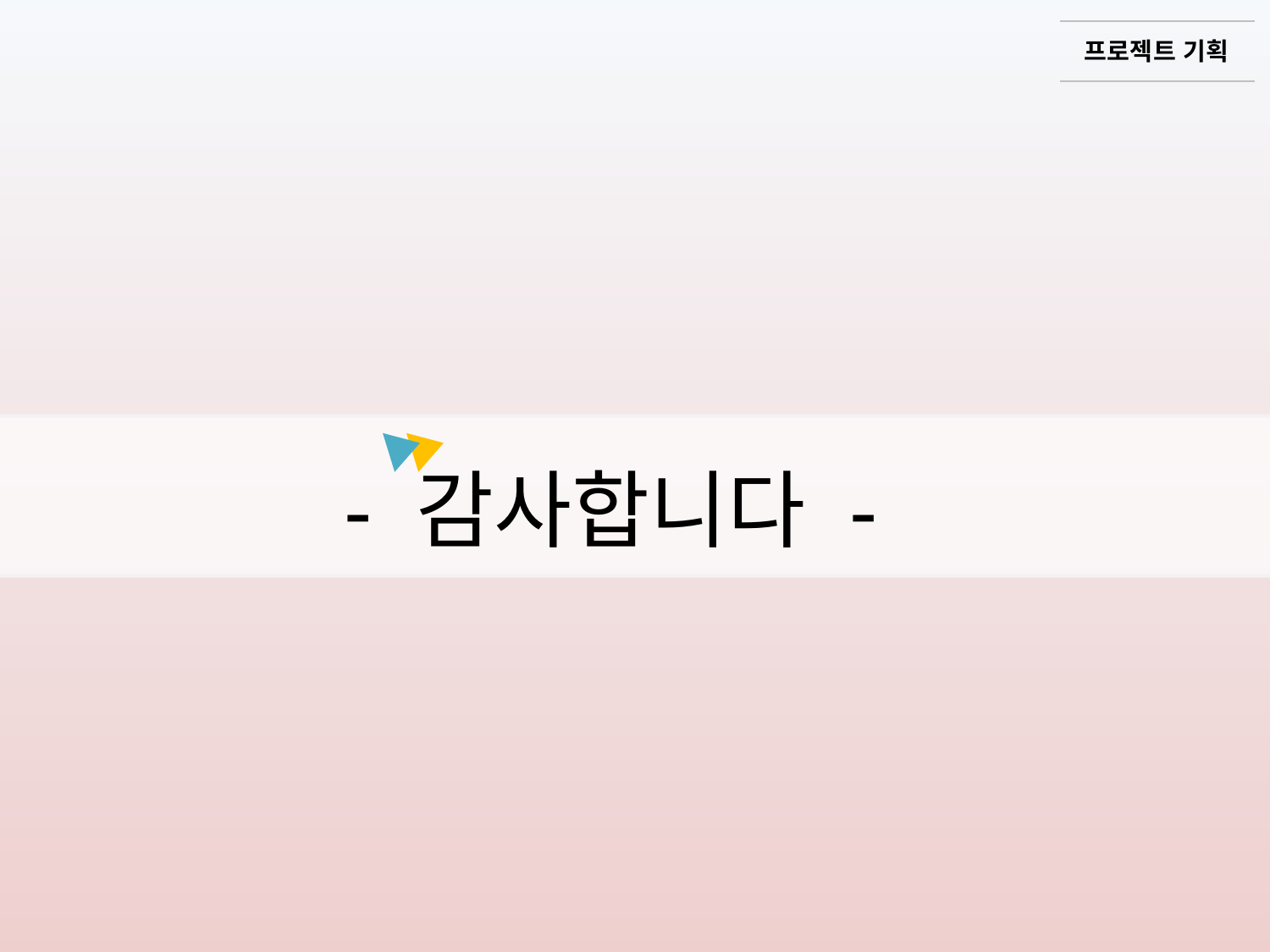

프로젝트 기획
▶
▶

- 감사합니다 -